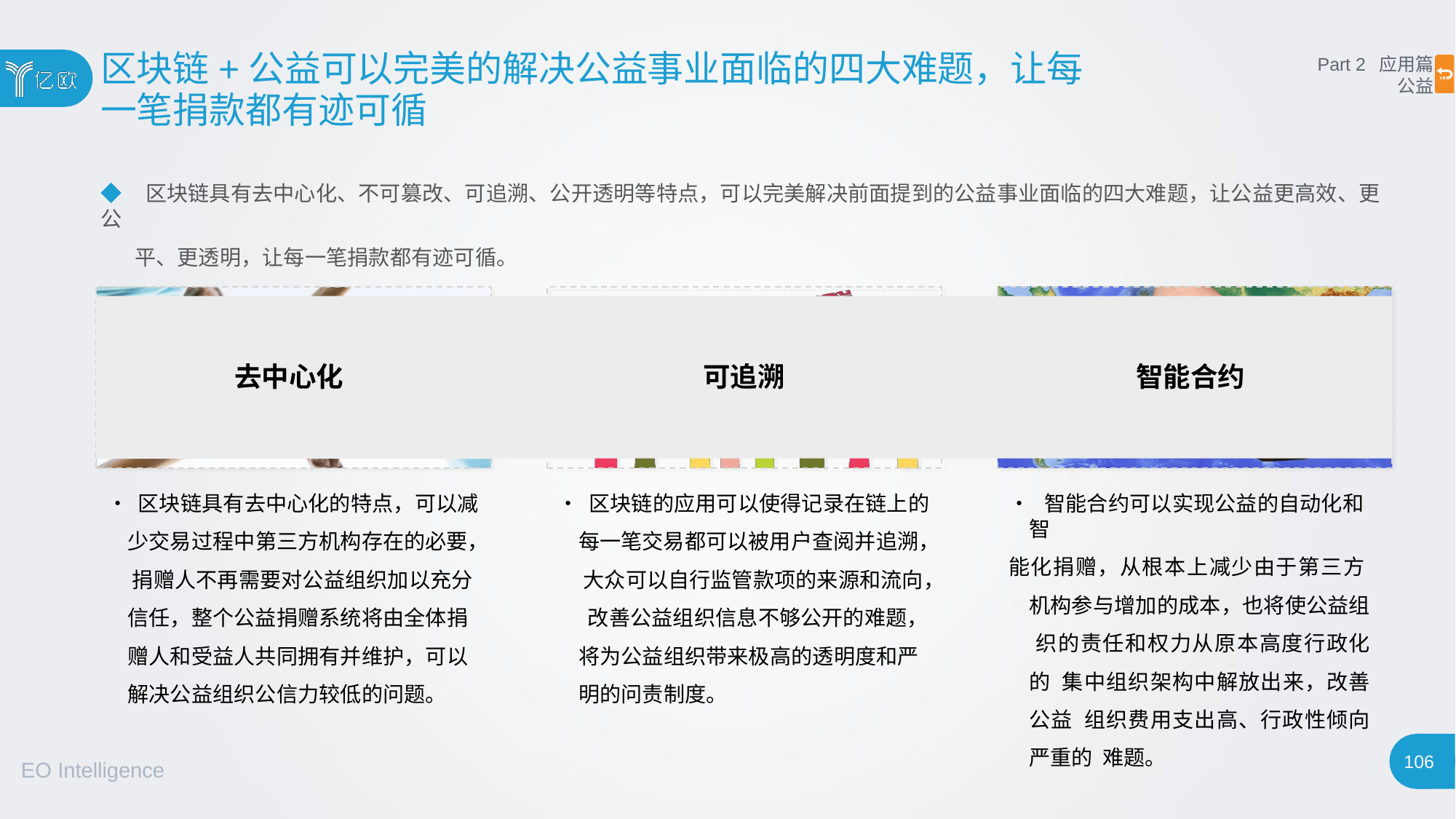

# 区块链+公益可以完美的解决公益事业面临的四大难题，让每
一笔捐款都有迹可循
Part 2 应用篇
公益

◆ 区块链具有去中心化、不可篡改、可追溯、公开透明等特点，可以完美解决前面提到的公益事业面临的四大难题，让公益更高效、更公
平、更透明，让每一笔捐款都有迹可循。

去中心化
可追溯
智能合约

• 区块链具有去中心化的特点，可以减  少交易过程中第三方机构存在的必要，  捐赠人不再需要对公益组织加以充分  信任，整个公益捐赠系统将由全体捐  赠人和受益人共同拥有并维护，可以  解决公益组织公信力较低的问题。
• 区块链的应用可以使得记录在链上的  每一笔交易都可以被用户查阅并追溯，  大众可以自行监管款项的来源和流向，  改善公益组织信息不够公开的难题，  将为公益组织带来极高的透明度和严  明的问责制度。
•  智能合约可以实现公益的自动化和智
能化捐赠，从根本上减少由于第三方  机构参与增加的成本，也将使公益组  织的责任和权力从原本高度行政化的  集中组织架构中解放出来，改善公益  组织费用支出高、行政性倾向严重的  难题。
106
EO Intelligence